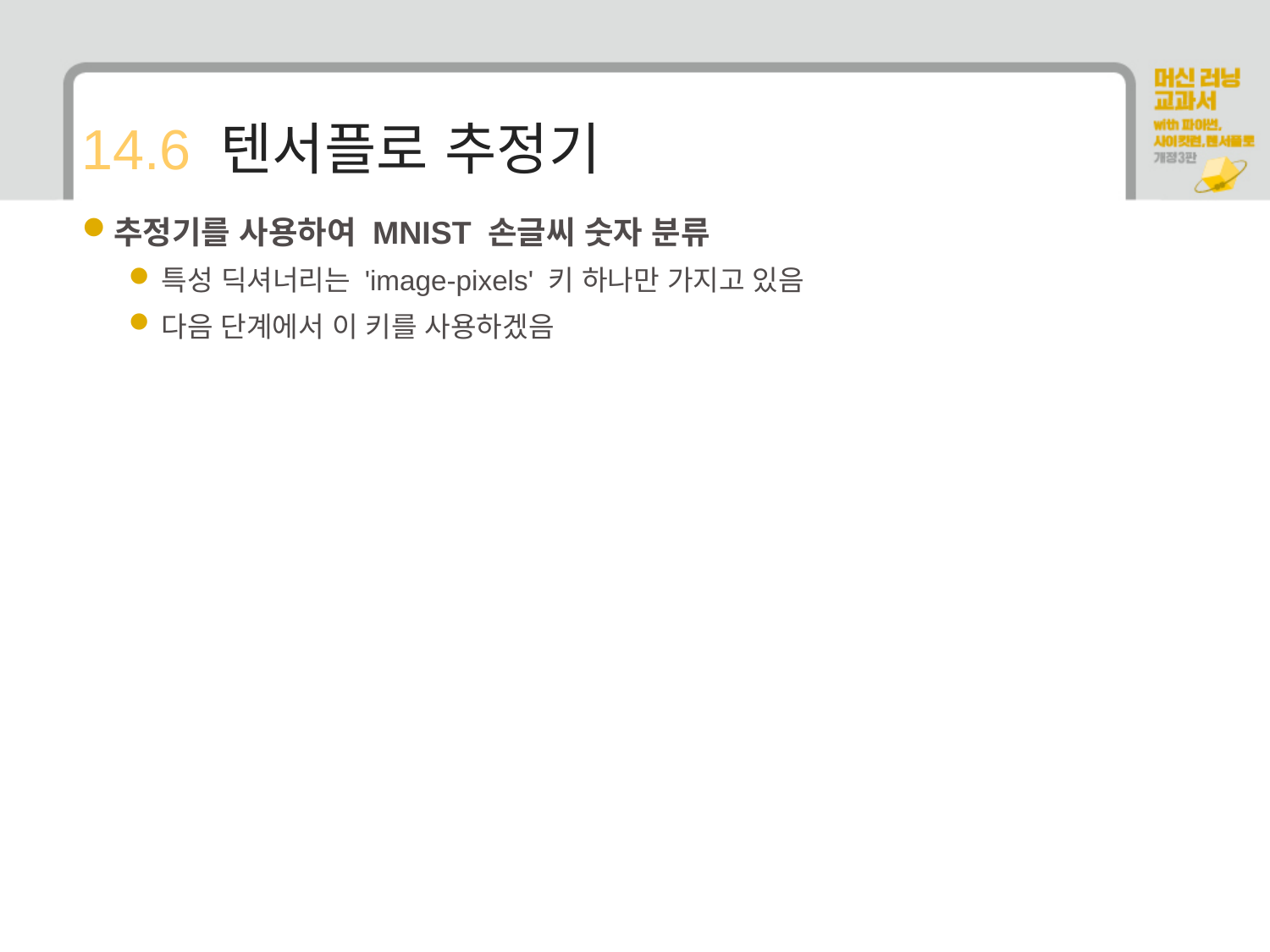

# 14.6 텐서플로 추정기
추정기를 사용하여 MNIST 손글씨 숫자 분류
특성 딕셔너리는 'image-pixels' 키 하나만 가지고 있음
다음 단계에서 이 키를 사용하겠음